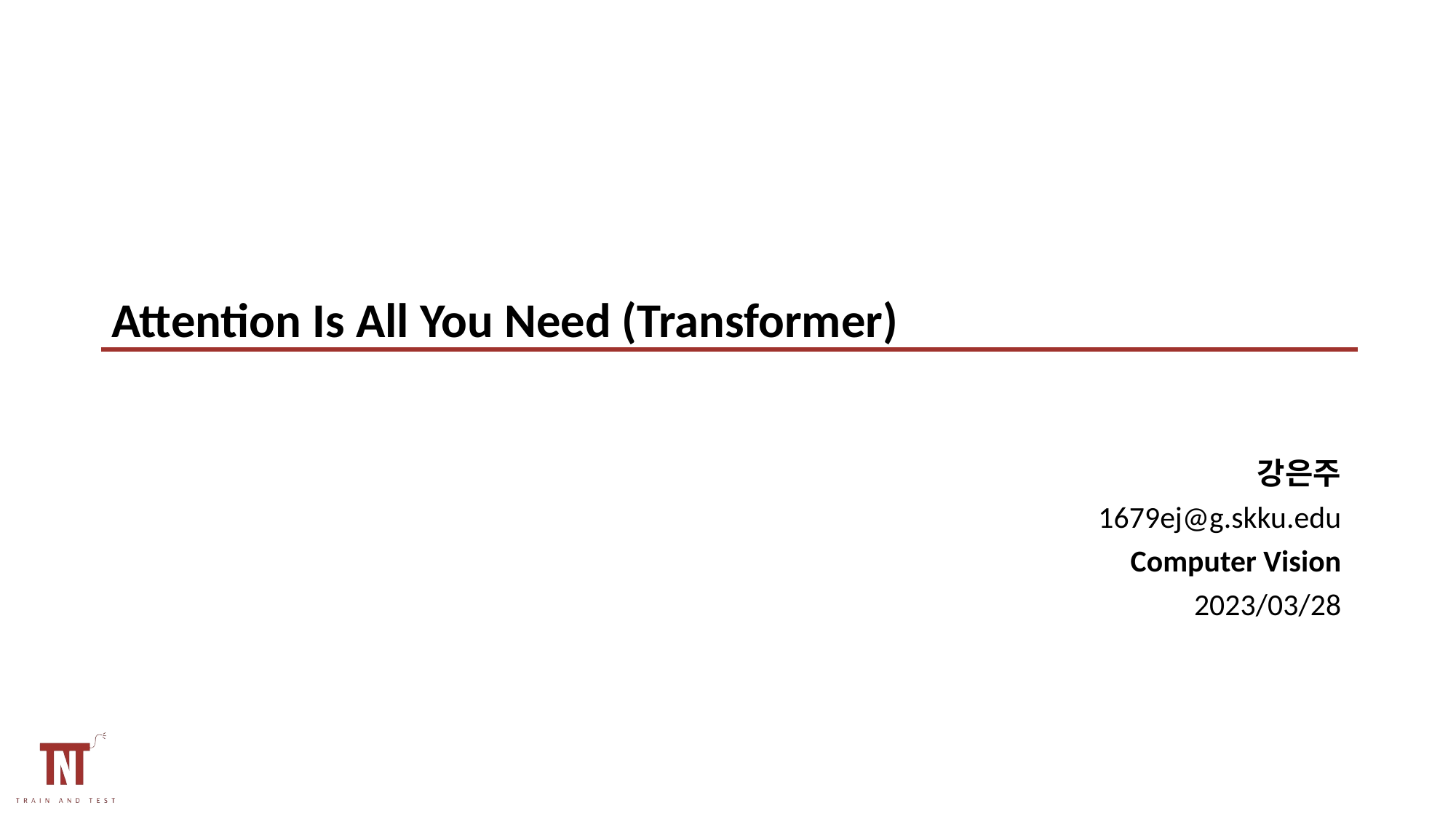

Attention Is All You Need (Transformer)
강은주
1679ej@g.skku.edu
Computer Vision
2023/03/28
1